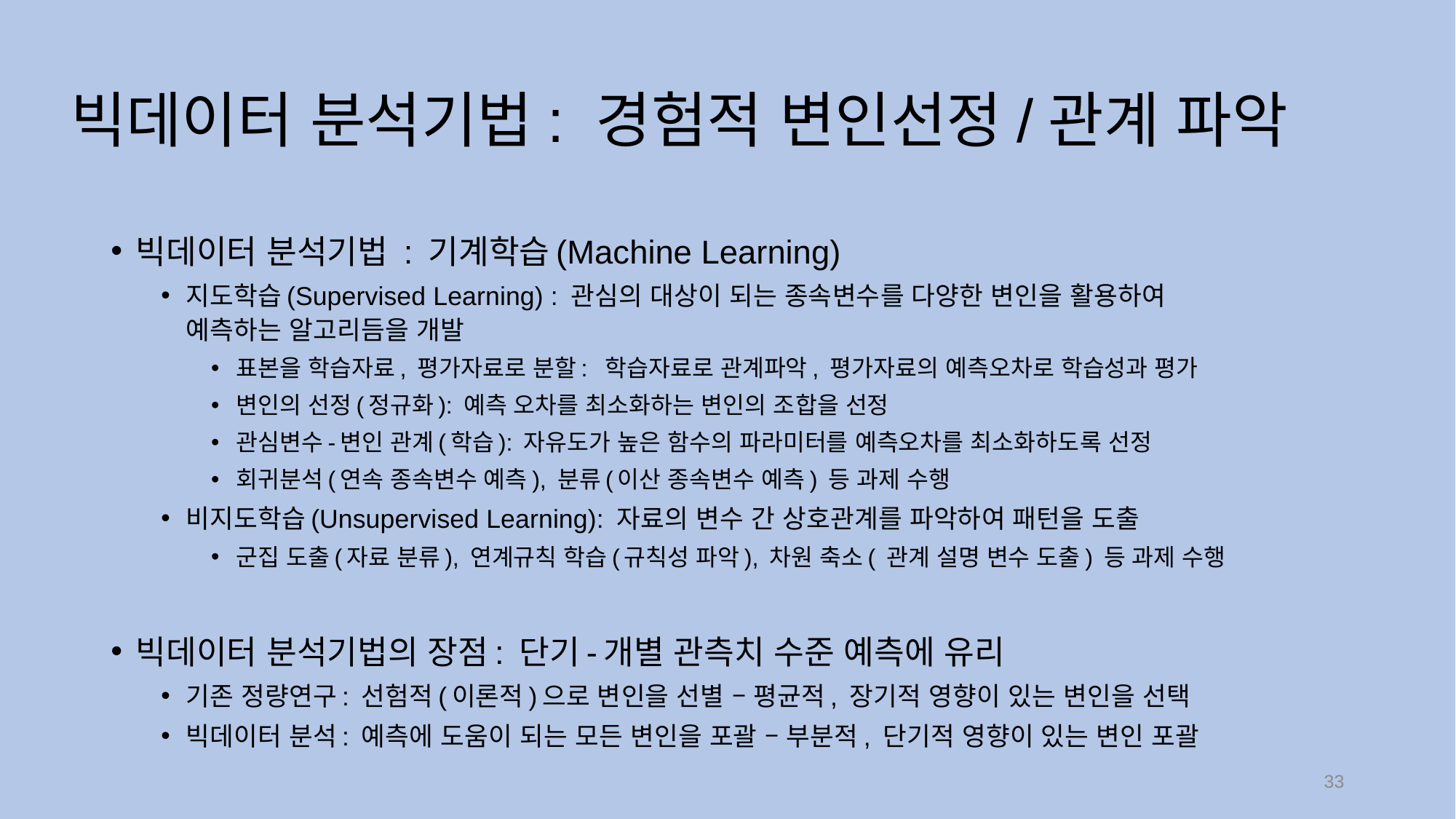

# 빅데이터 분석기법: 경험적 변인선정/관계 파악
빅데이터 분석기법 : 기계학습(Machine Learning)
지도학습(Supervised Learning) : 관심의 대상이 되는 종속변수를 다양한 변인을 활용하여
예측하는 알고리듬을 개발
표본을 학습자료, 평가자료로 분할:  학습자료로 관계파악, 평가자료의 예측오차로 학습성과 평가
변인의 선정(정규화): 예측 오차를 최소화하는 변인의 조합을 선정
관심변수-변인 관계(학습): 자유도가 높은 함수의 파라미터를 예측오차를 최소화하도록 선정
회귀분석(연속 종속변수 예측), 분류(이산 종속변수 예측) 등 과제 수행
비지도학습(Unsupervised Learning): 자료의 변수 간 상호관계를 파악하여 패턴을 도출
군집 도출(자료 분류), 연계규칙 학습(규칙성 파악), 차원 축소( 관계 설명 변수 도출) 등 과제 수행

빅데이터 분석기법의 장점: 단기-개별 관측치 수준 예측에 유리
기존 정량연구: 선험적(이론적)으로 변인을 선별 – 평균적, 장기적 영향이 있는 변인을 선택
빅데이터 분석: 예측에 도움이 되는 모든 변인을 포괄 – 부분적, 단기적 영향이 있는 변인 포괄
33